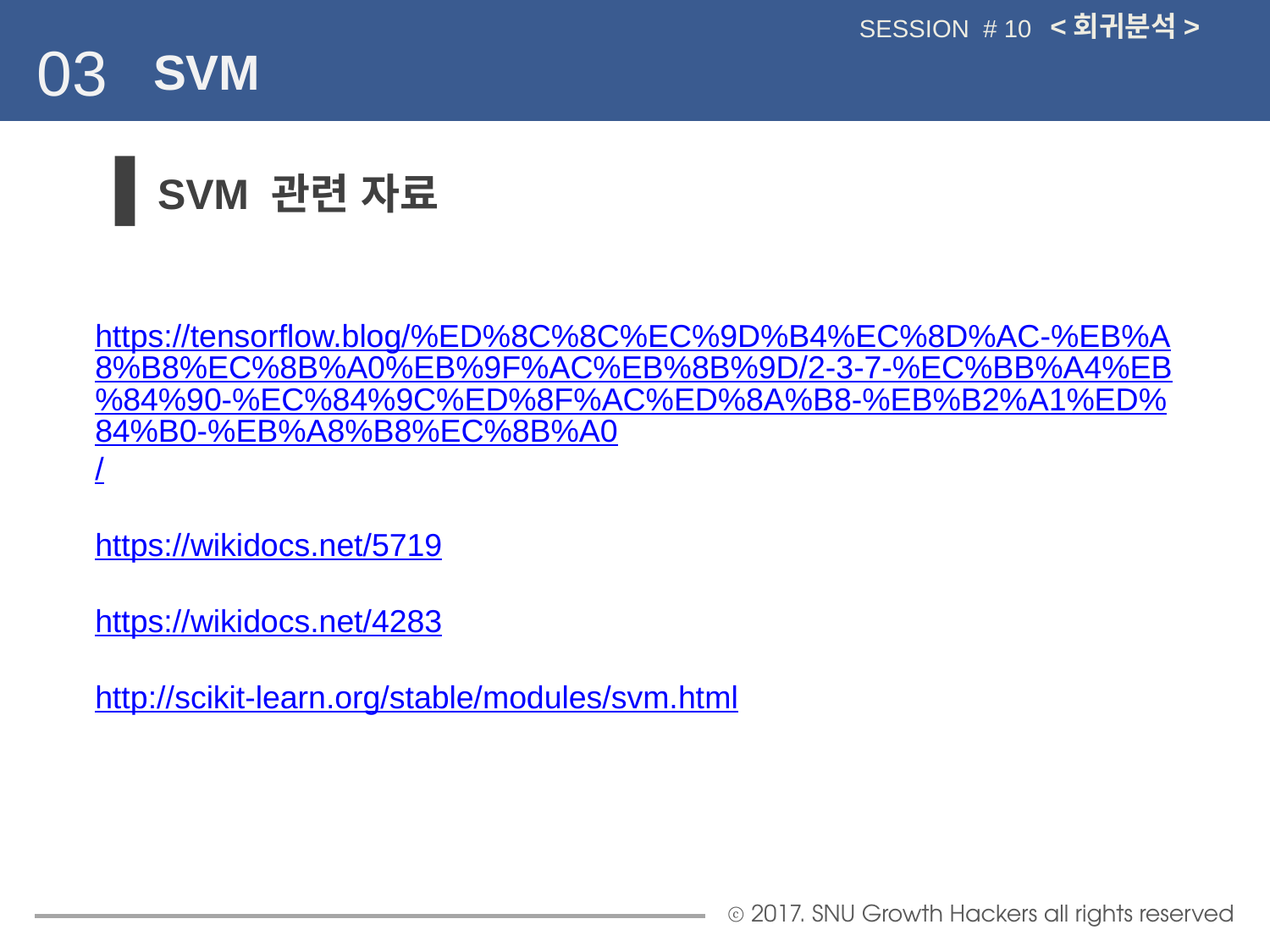

<회귀분석>
SESSION  # 10
03
SVM

SVM 관련 자료
https://tensorflow.blog/%ED%8C%8C%EC%9D%B4%EC%8D%AC-%EB%A8%B8%EC%8B%A0%EB%9F%AC%EB%8B%9D/2-3-7-%EC%BB%A4%EB%84%90-%EC%84%9C%ED%8F%AC%ED%8A%B8-%EB%B2%A1%ED%84%B0-%EB%A8%B8%EC%8B%A0/

https://wikidocs.net/5719

https://wikidocs.net/4283

http://scikit-learn.org/stable/modules/svm.html

ⓒ 2017. SNU Growth Hackers all rights reserved